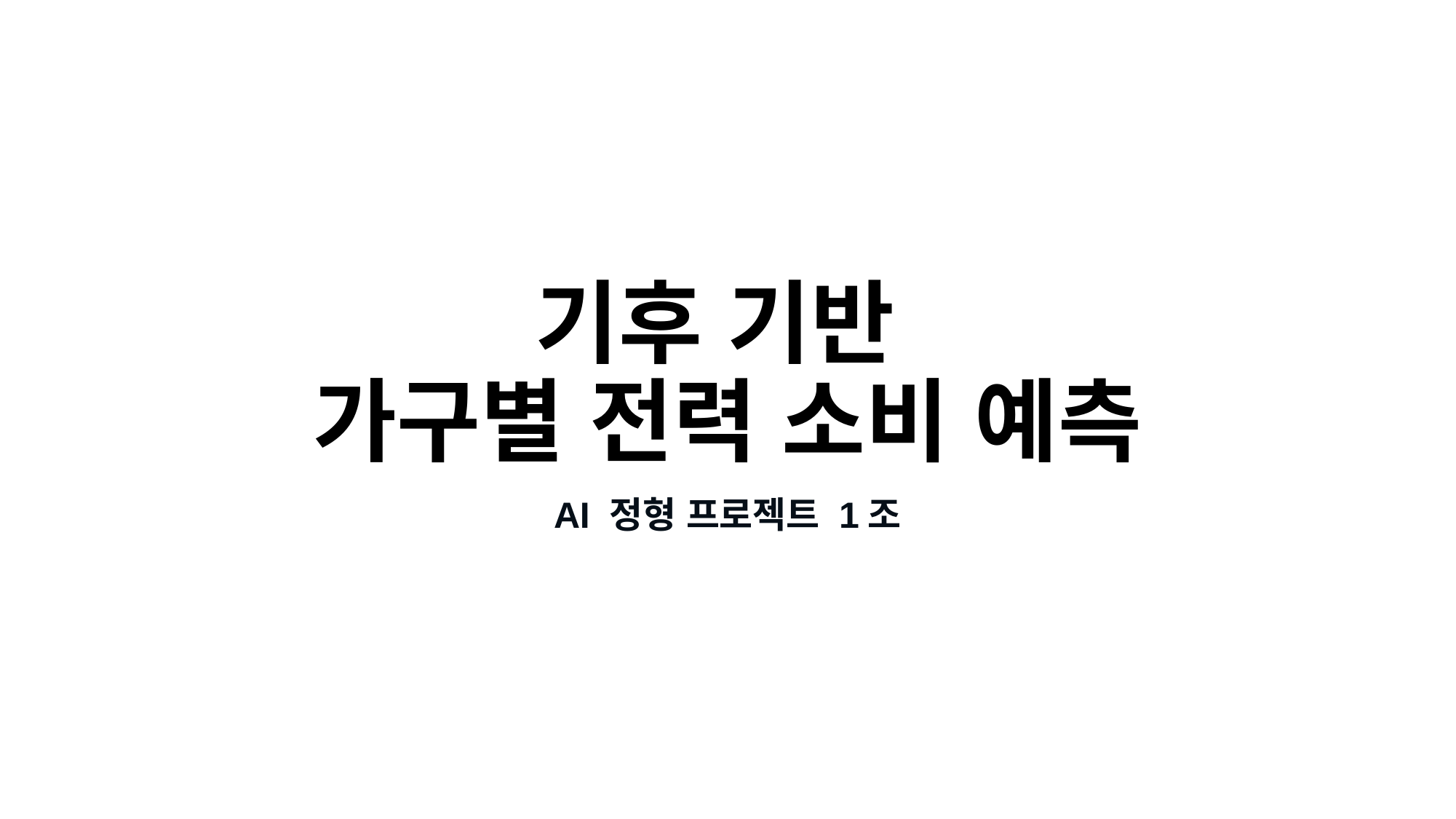

# 기후 기반 가구별 전력 소비 예측
AI 정형 프로젝트 1조